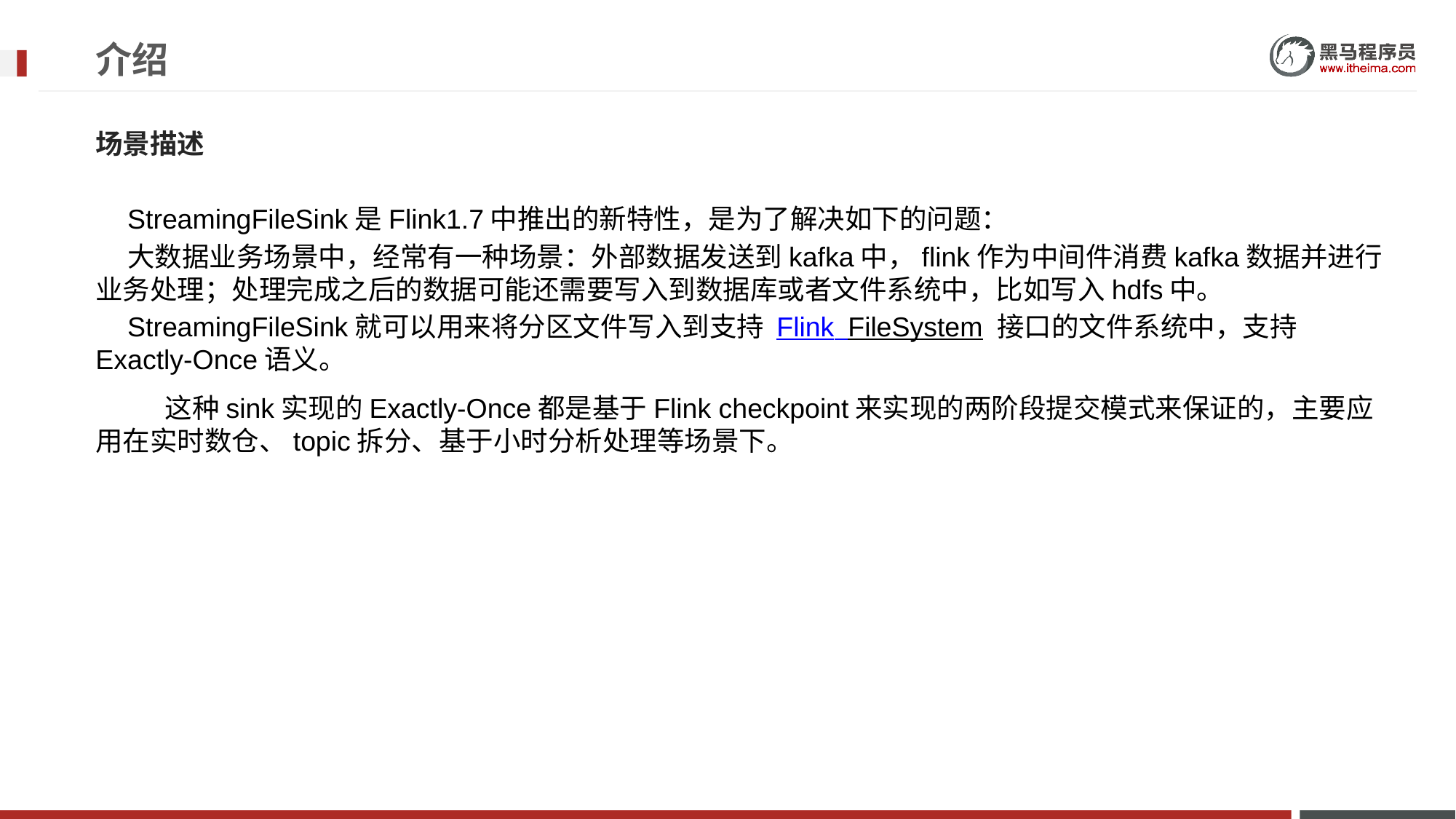

# 介绍
场景描述
StreamingFileSink是Flink1.7中推出的新特性，是为了解决如下的问题：
大数据业务场景中，经常有一种场景：外部数据发送到kafka中，flink作为中间件消费kafka数据并进行业务处理；处理完成之后的数据可能还需要写入到数据库或者文件系统中，比如写入hdfs中。
StreamingFileSink就可以用来将分区文件写入到支持 Flink FileSystem 接口的文件系统中，支持Exactly-Once语义。
     这种sink实现的Exactly-Once都是基于Flink checkpoint来实现的两阶段提交模式来保证的，主要应用在实时数仓、topic拆分、基于小时分析处理等场景下。